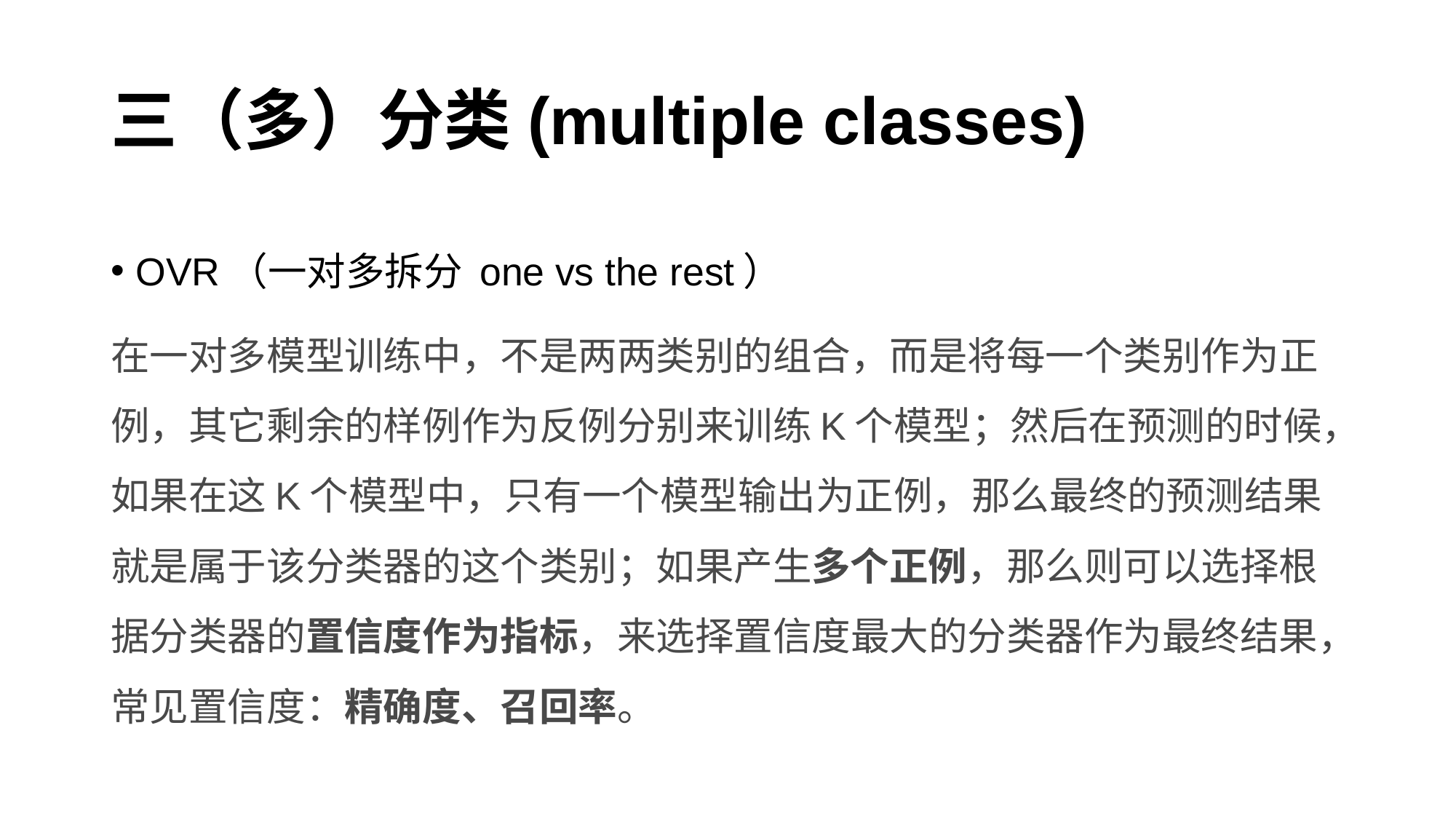

# 三（多）分类(multiple classes)
OVR（一对多拆分 one vs the rest）
在一对多模型训练中，不是两两类别的组合，而是将每一个类别作为正例，其它剩余的样例作为反例分别来训练K个模型；然后在预测的时候，如果在这K个模型中，只有一个模型输出为正例，那么最终的预测结果就是属于该分类器的这个类别；如果产生多个正例，那么则可以选择根据分类器的置信度作为指标，来选择置信度最大的分类器作为最终结果，常见置信度：精确度、召回率。